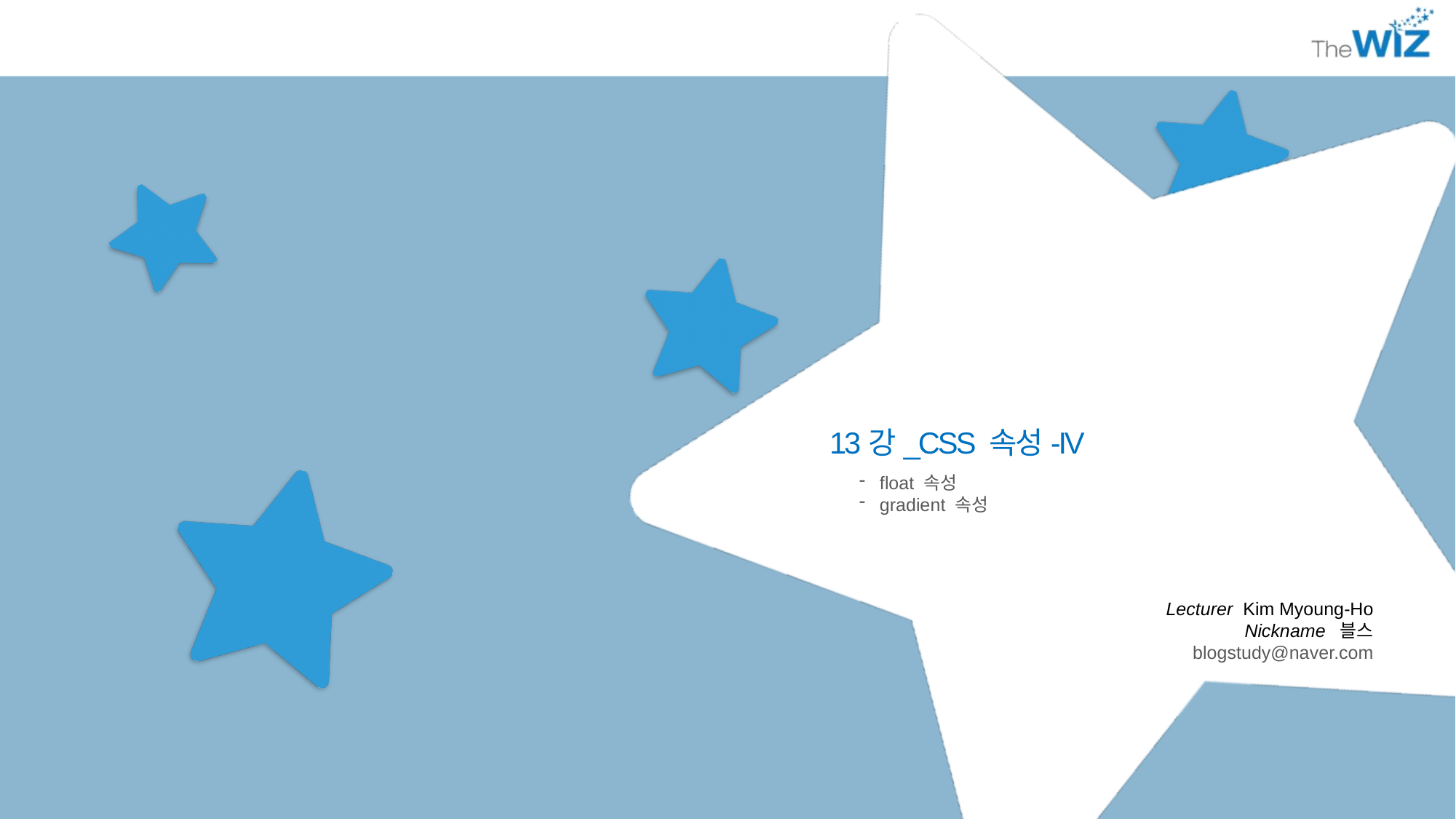

13강_CSS 속성-IV
float 속성
gradient 속성
Lecturer  Kim Myoung-Ho
Nickname  블스
blogstudy@naver.com